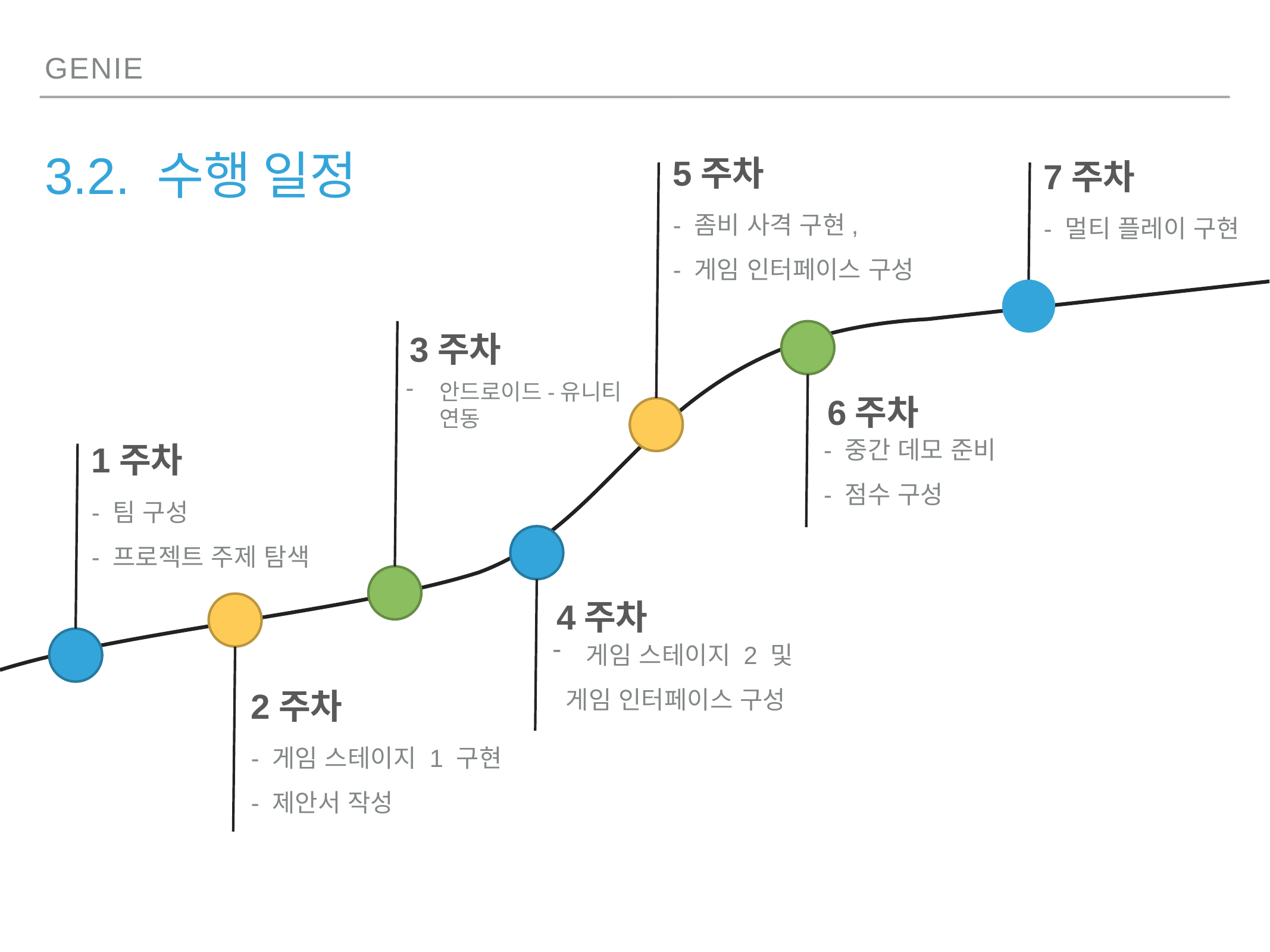

Genie
5주차
- 좀비 사격 구현,
- 게임 인터페이스 구성
7주차
- 멀티 플레이 구현
# 3.2. 수행 일정

3주차
안드로이드-유니티 연동
6주차

1주차
- 팀 구성
- 프로젝트 주제 탐색
- 중간 데모 준비
- 점수 구성

4주차

게임 스테이지 2 및
 게임 인터페이스 구성
2주차
- 게임 스테이지 1 구현
- 제안서 작성